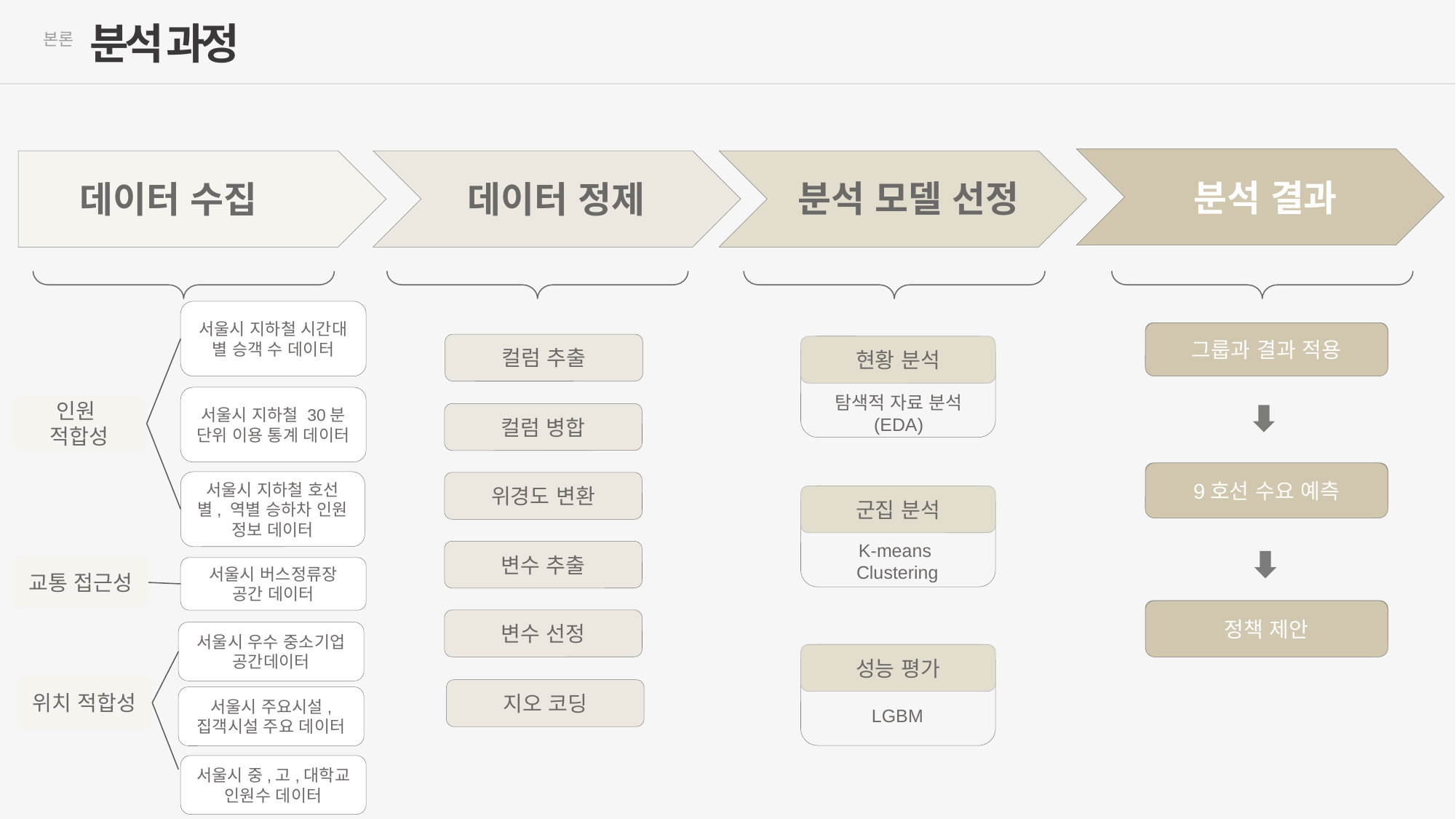

분석 과정
본론

분석 결과
분석 모델 선정
데이터 정제
데이터 수집
서울시 지하철 시간대 별 승객 수 데이터
그룹과 결과 적용

컬럼 추출

현황 분석
탐색적 자료 분석
(EDA)
서울시 지하철 30분 단위 이용 통계 데이터
인원
적합성
컬럼 병합

9호선 수요 예측

서울시 지하철 호선별, 역별 승하차 인원 정보 데이터
위경도 변환

군집 분석
K-means
Clustering
변수 추출

교통 접근성
서울시 버스정류장 공간 데이터
정책 제안

변수 선정
서울시 우수 중소기업 공간데이터

성능 평가
위치 적합성
지오 코딩
서울시 주요시설, 집객시설 주요 데이터
LGBM
서울시 중,고,대학교 인원수 데이터